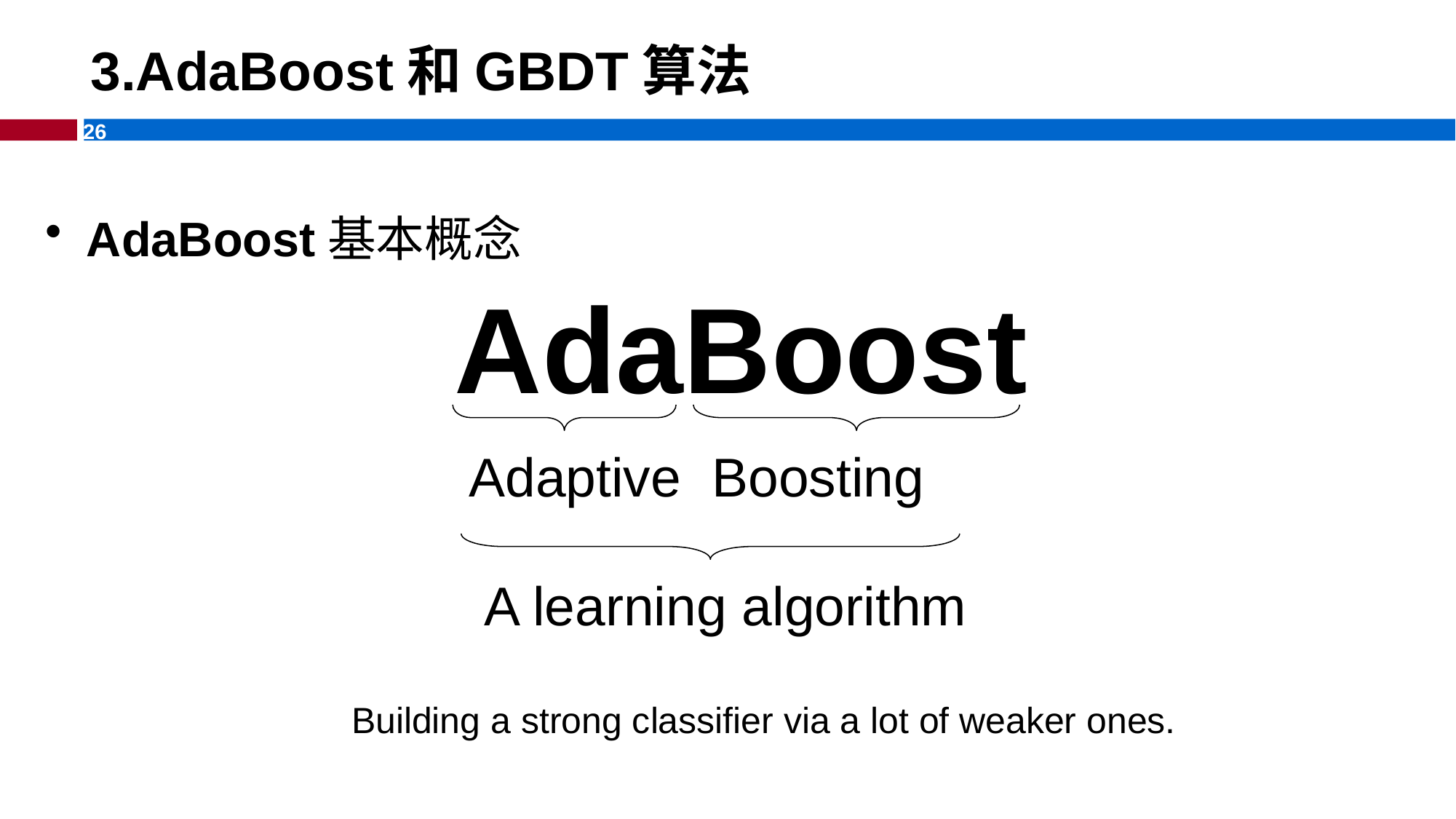

3.AdaBoost和GBDT算法
AdaBoost基本概念

Boosting
AdaBoost

A learning algorithm

Adaptive
Building a strong classifier via a lot of weaker ones.